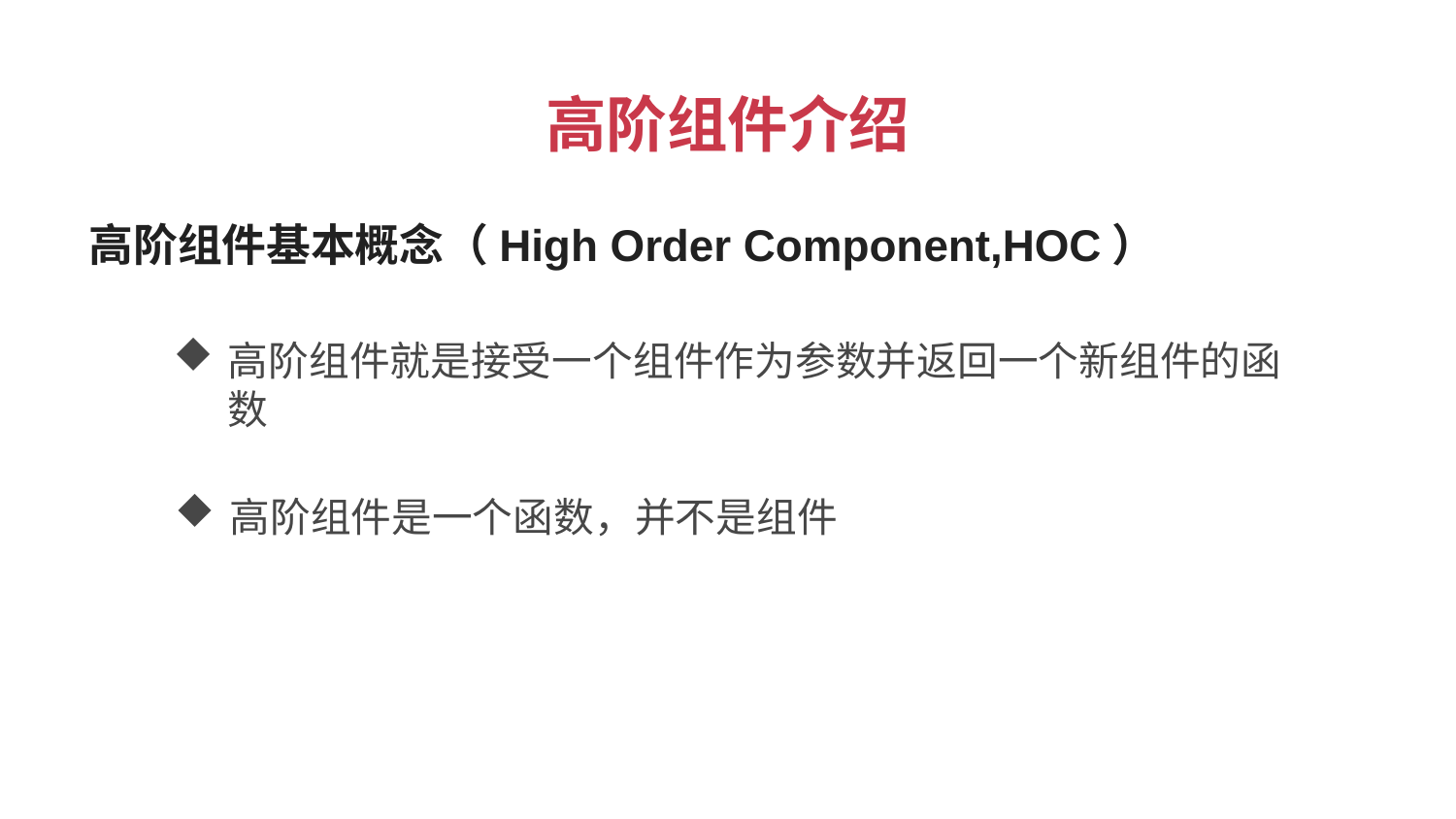

高阶组件介绍
高阶组件基本概念（High Order Component,HOC）
高阶组件就是接受一个组件作为参数并返回一个新组件的函数
高阶组件是一个函数，并不是组件